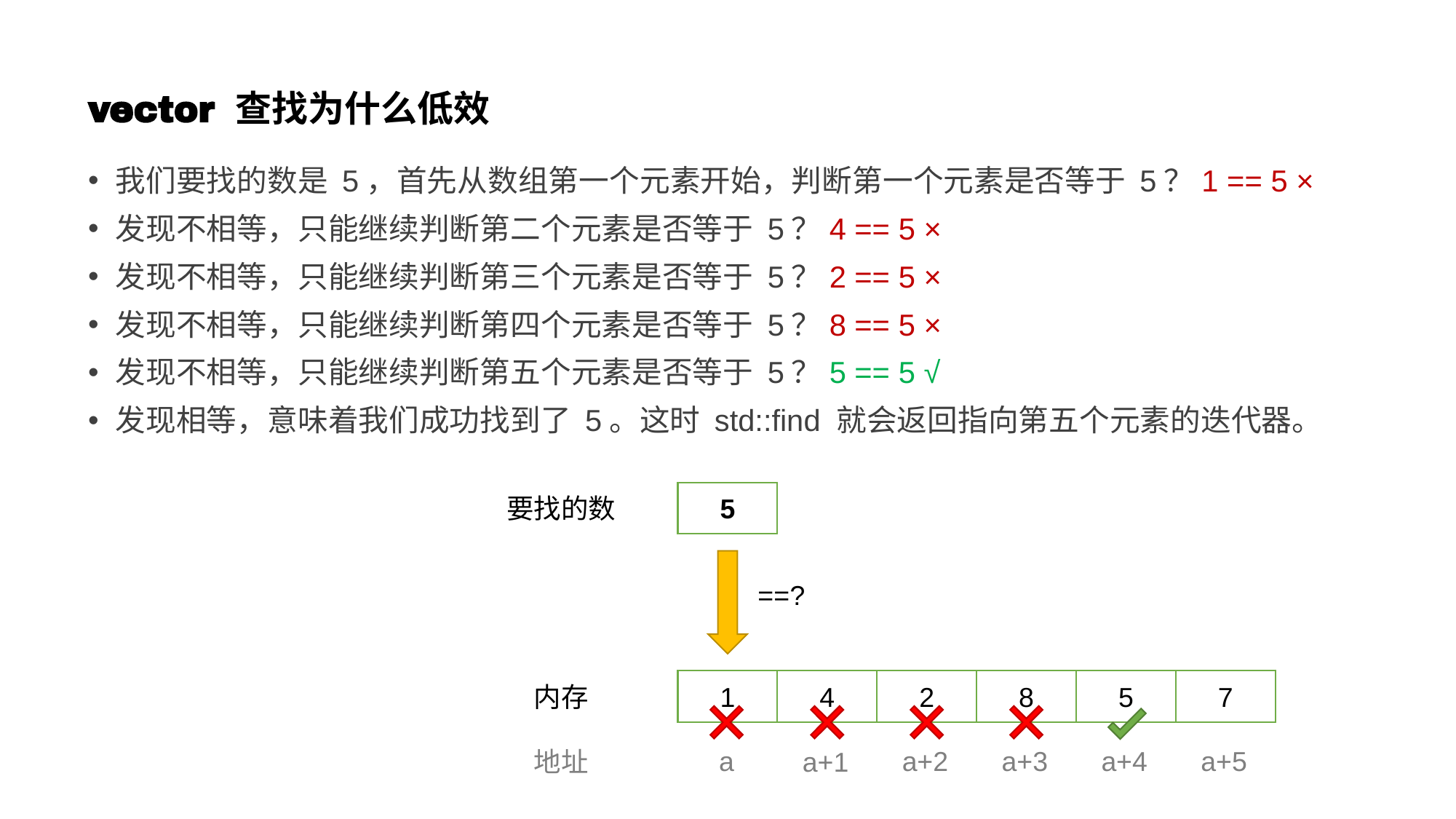

# vector 查找为什么低效
我们要找的数是 5，首先从数组第一个元素开始，判断第一个元素是否等于 5？1 == 5 ×
发现不相等，只能继续判断第二个元素是否等于 5？4 == 5 ×
发现不相等，只能继续判断第三个元素是否等于 5？2 == 5 ×
发现不相等，只能继续判断第四个元素是否等于 5？8 == 5 ×
发现不相等，只能继续判断第五个元素是否等于 5？5 == 5 √
发现相等，意味着我们成功找到了 5。这时 std::find 就会返回指向第五个元素的迭代器。
5

==?
要找的数
1
4
2
8
5
7
内存

a
a+2
a+3
a+4
a+5
地址
a+1